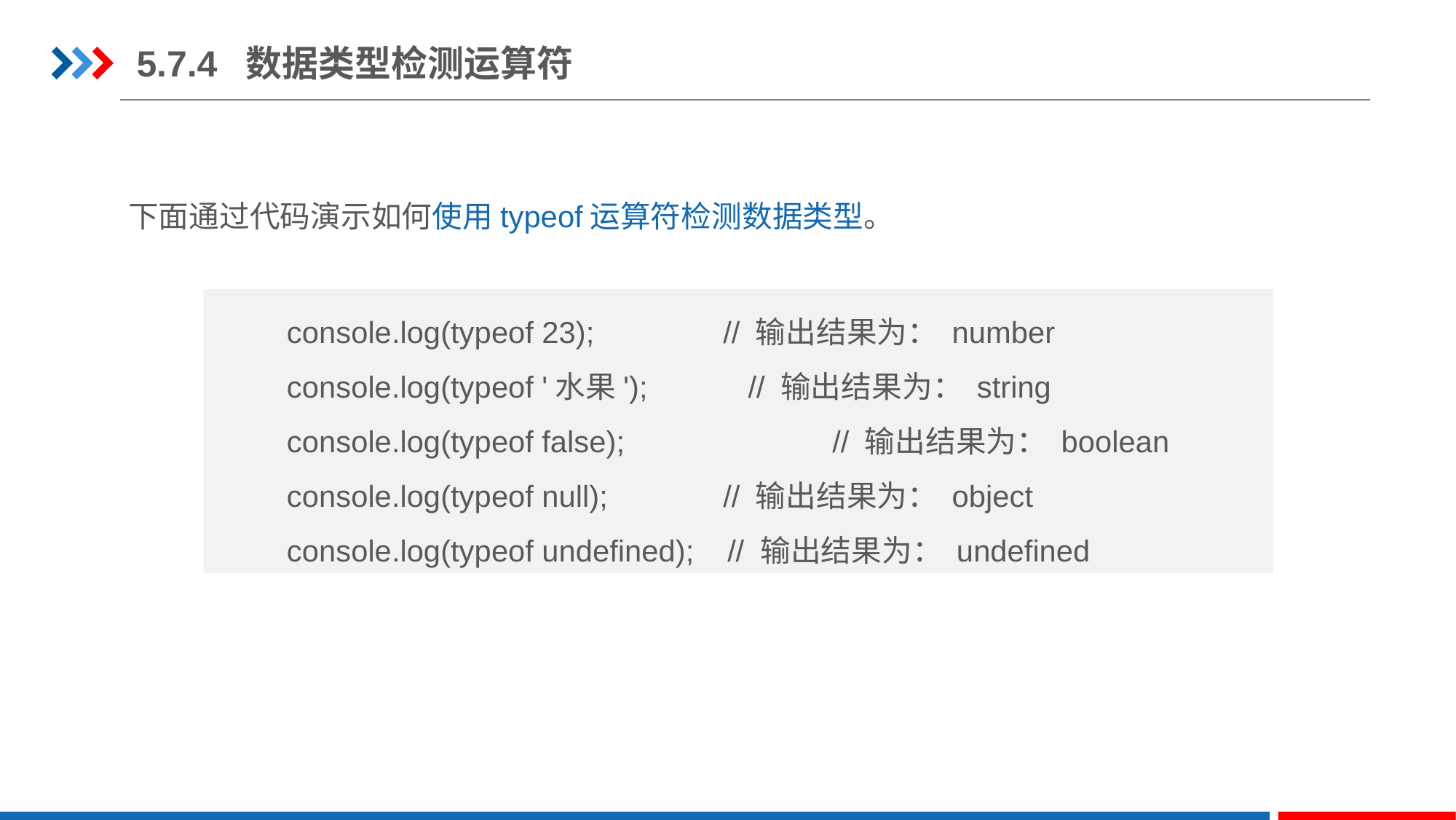

5.7.4	数据类型检测运算符
下面通过代码演示如何使用typeof运算符检测数据类型。
console.log(typeof 23);	             // 输出结果为： number
console.log(typeof '水果');            // 输出结果为： string
console.log(typeof false);	             // 输出结果为： boolean
console.log(typeof null);	             // 输出结果为： object
console.log(typeof undefined);    // 输出结果为： undefined